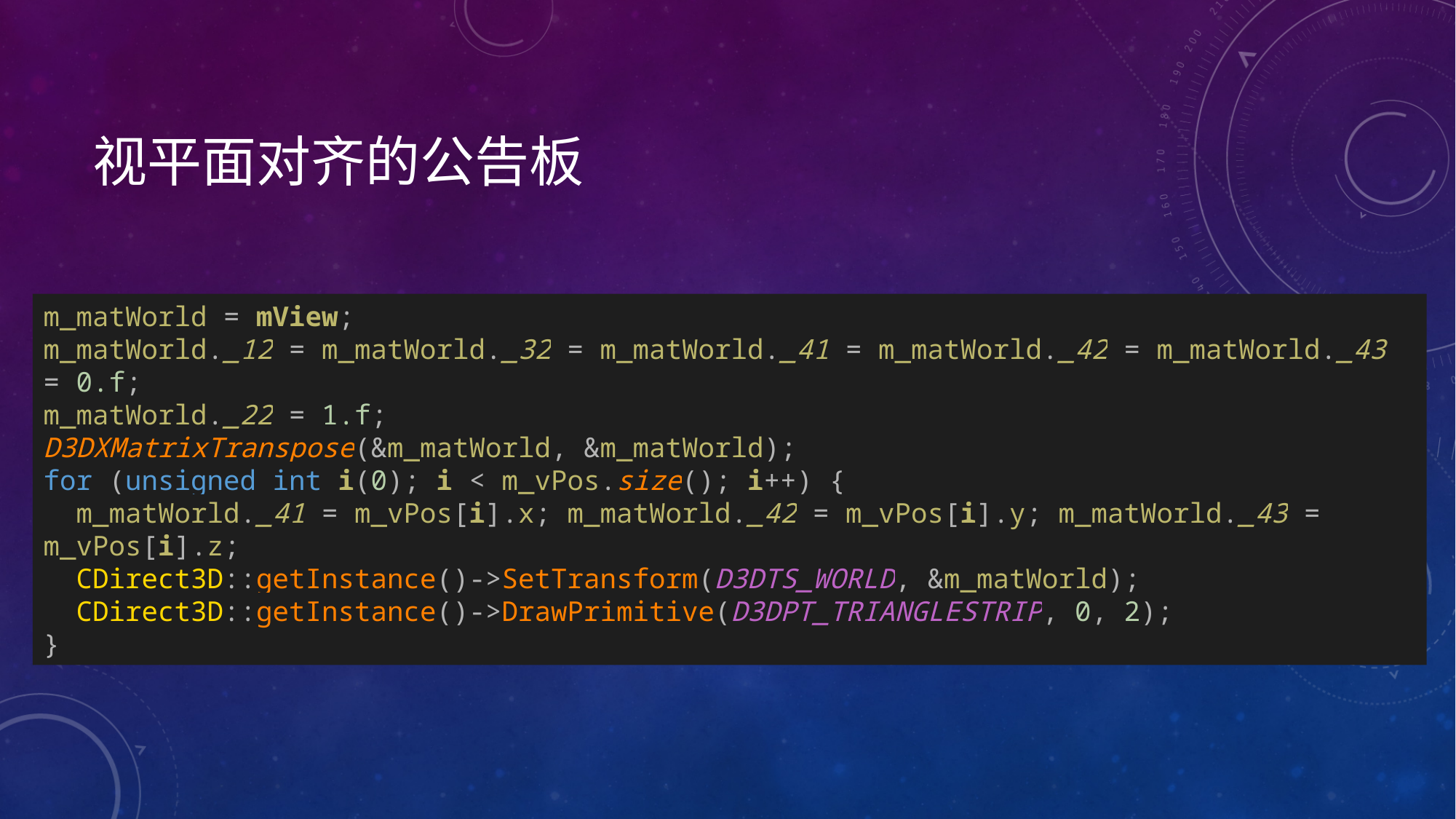

# 视平面对齐的公告板
m_matWorld = mView;
m_matWorld._12 = m_matWorld._32 = m_matWorld._41 = m_matWorld._42 = m_matWorld._43 = 0.f;
m_matWorld._22 = 1.f;
D3DXMatrixTranspose(&m_matWorld, &m_matWorld);
for (unsigned int i(0); i < m_vPos.size(); i++) {
  m_matWorld._41 = m_vPos[i].x; m_matWorld._42 = m_vPos[i].y; m_matWorld._43 = m_vPos[i].z;
  CDirect3D::getInstance()->SetTransform(D3DTS_WORLD, &m_matWorld);
  CDirect3D::getInstance()->DrawPrimitive(D3DPT_TRIANGLESTRIP, 0, 2);
}